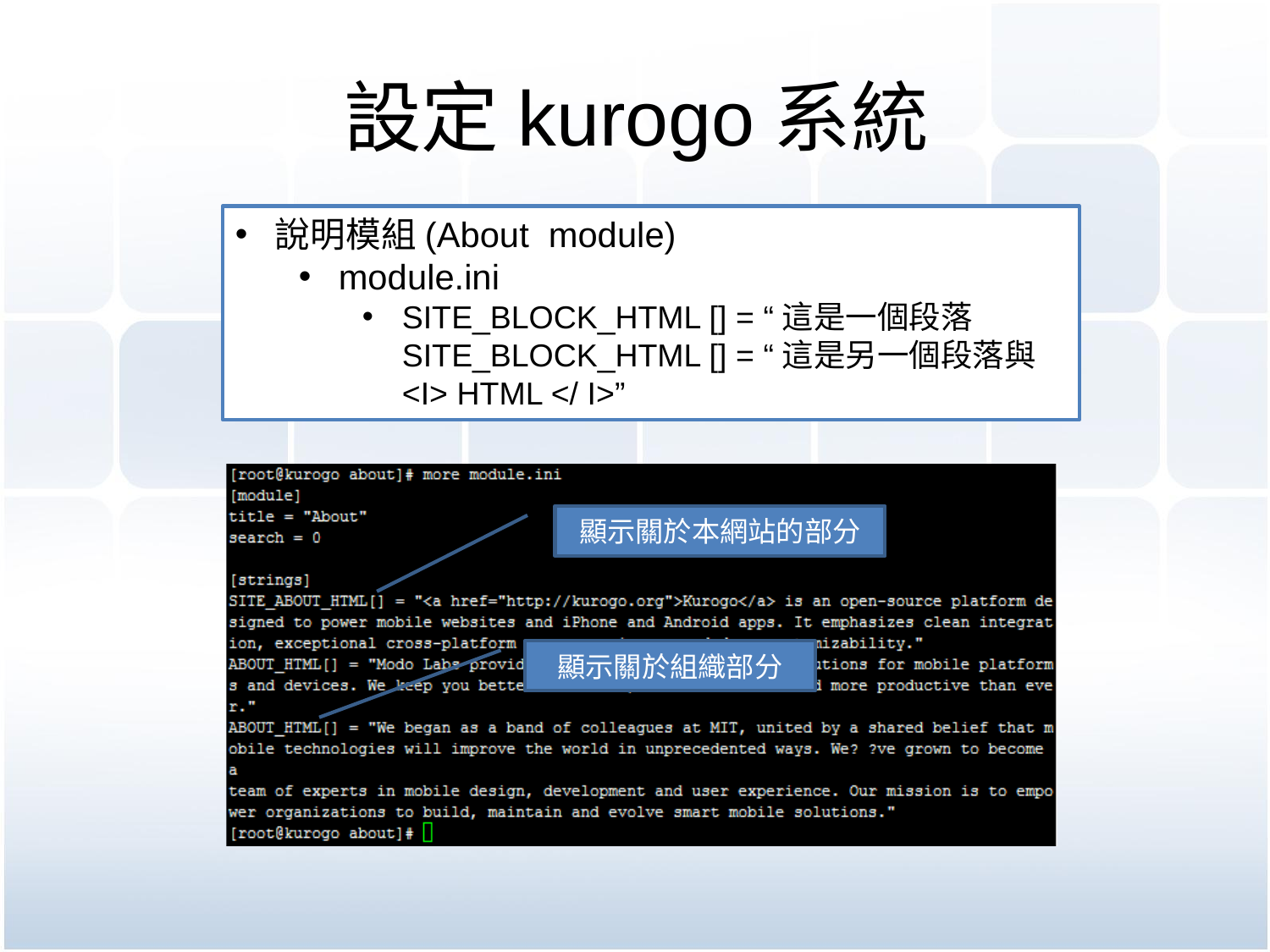

# 設定kurogo系統
說明模組(About  module)
module.ini
SITE_BLOCK_HTML [] = “這是一個段落SITE_BLOCK_HTML [] = “這是另一個段落與<I> HTML </ I>”

BANNER_ALERT -設為1來啟用通知
BANNER_ALERT_MODULE -，設置模組提供通知功能。
BANNER_ALERT_MODULE_LINK -如果設置為1，那麼用戶可以點擊這個通知，他們將直接連結到模組。

顯示關於本網站的部分
顯示關於組織部分